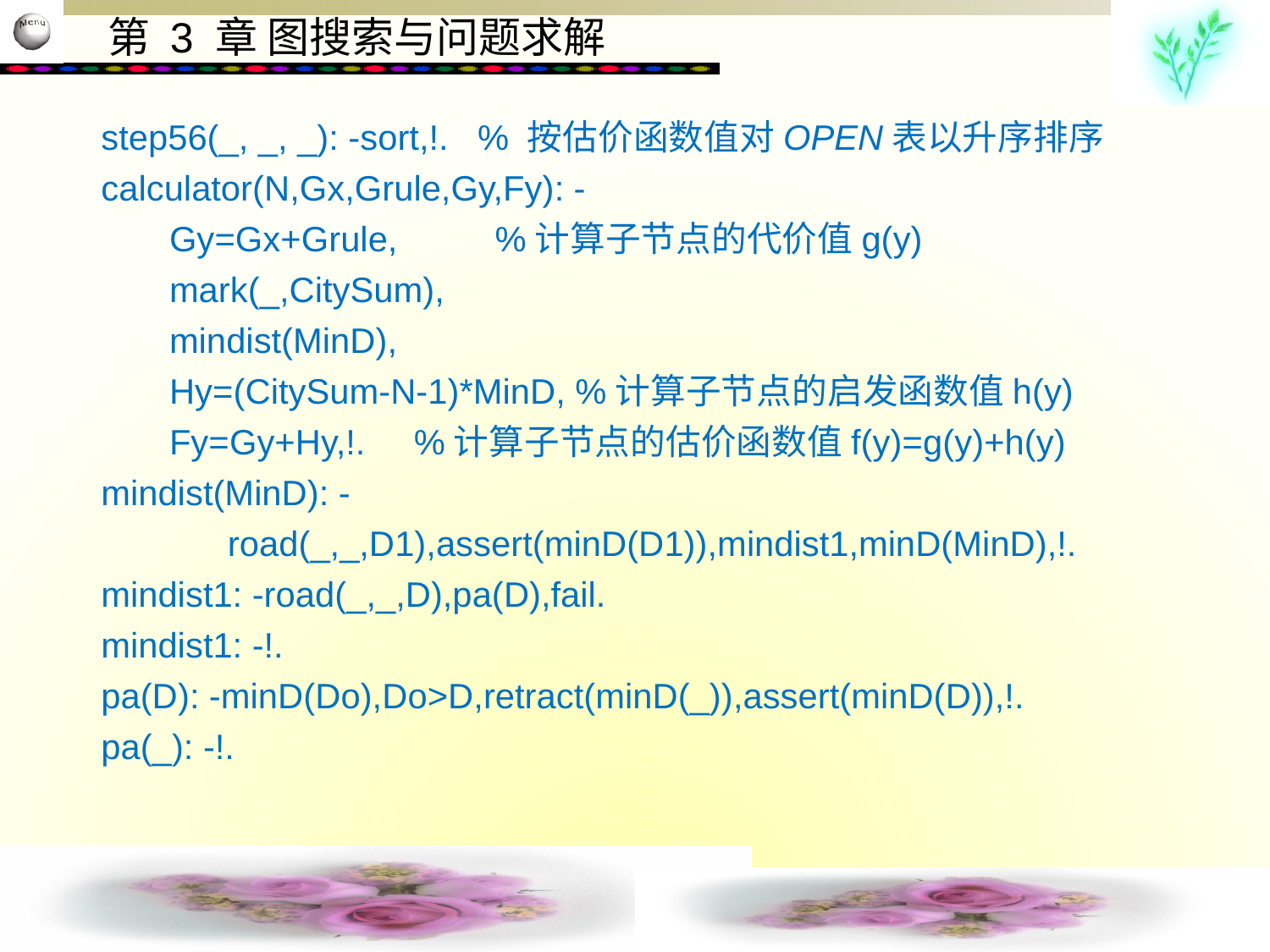

step56(_, _, _): -sort,!.   % 按估价函数值对OPEN表以升序排序
calculator(N,Gx,Grule,Gy,Fy): -
       Gy=Gx+Grule,          %计算子节点的代价值g(y)
       mark(_,CitySum),
       mindist(MinD),
       Hy=(CitySum-N-1)*MinD, %计算子节点的启发函数值h(y)
       Fy=Gy+Hy,!.     %计算子节点的估价函数值f(y)=g(y)+h(y)
mindist(MinD): -
             road(_,_,D1),assert(minD(D1)),mindist1,minD(MinD),!.
mindist1: -road(_,_,D),pa(D),fail.
mindist1: -!.
pa(D): -minD(Do),Do>D,retract(minD(_)),assert(minD(D)),!.
pa(_): -!.